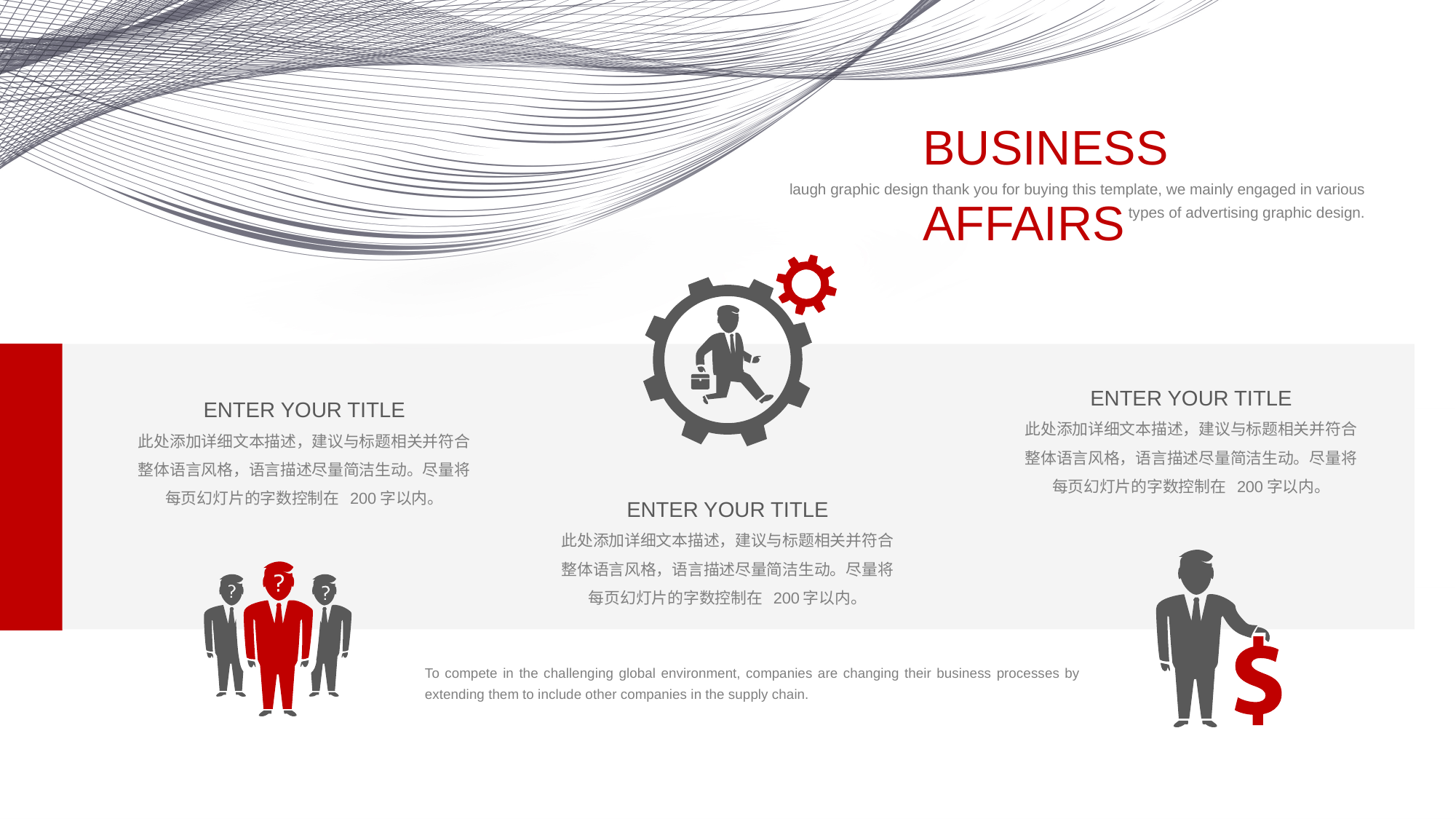

BUSINESS AFFAIRS
laugh graphic design thank you for buying this template, we mainly engaged in various types of advertising graphic design.

ENTER YOUR TITLE
此处添加详细文本描述，建议与标题相关并符合整体语言风格，语言描述尽量简洁生动。尽量将每页幻灯片的字数控制在  200字以内。
ENTER YOUR TITLE
此处添加详细文本描述，建议与标题相关并符合整体语言风格，语言描述尽量简洁生动。尽量将每页幻灯片的字数控制在  200字以内。
ENTER YOUR TITLE
此处添加详细文本描述，建议与标题相关并符合整体语言风格，语言描述尽量简洁生动。尽量将每页幻灯片的字数控制在  200字以内。

To compete in the challenging global environment, companies are changing their business processes by extending them to include other companies in the supply chain.